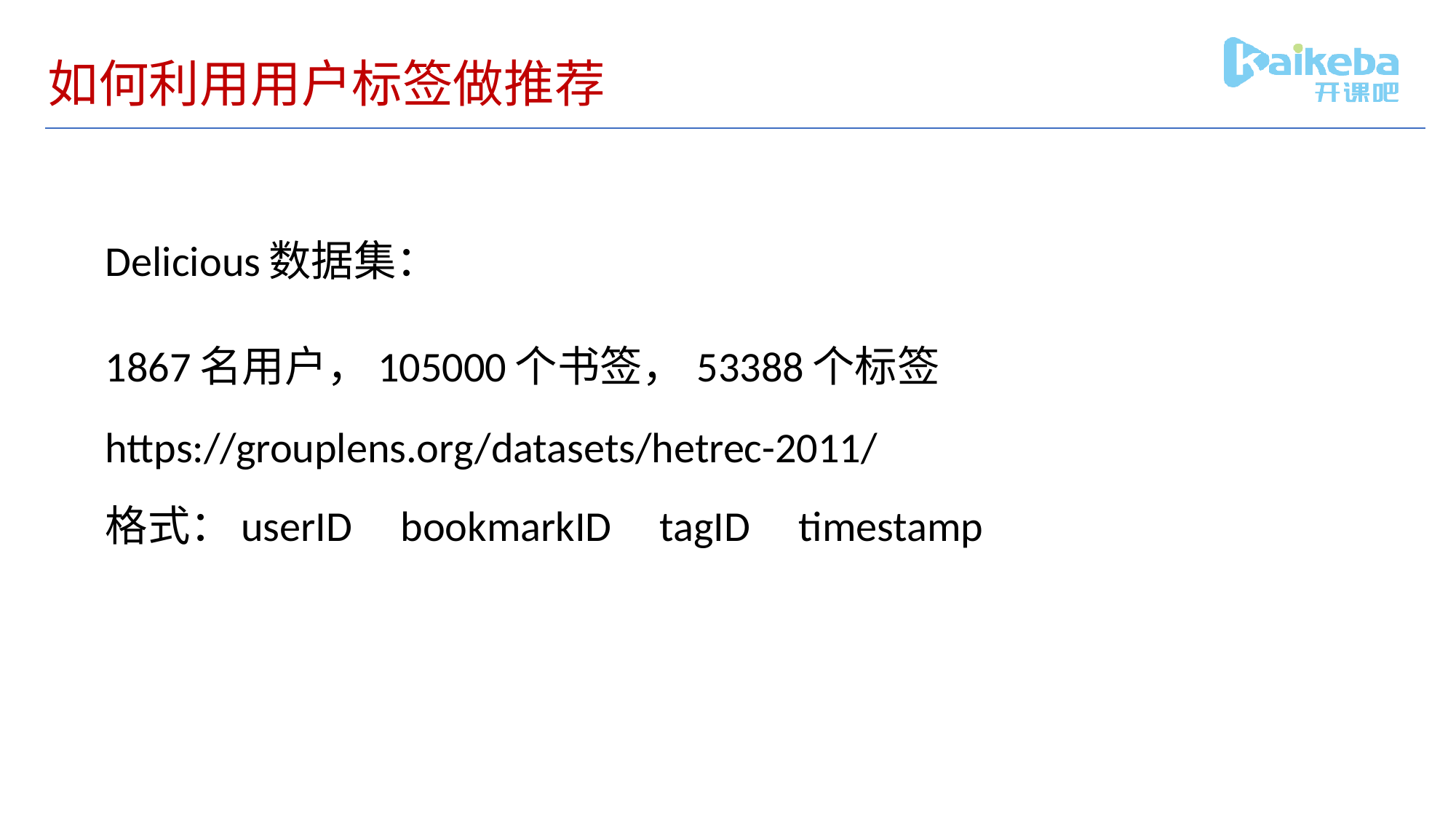

# 如何利用用户标签做推荐
Delicious数据集：
1867名用户，105000个书签，53388个标签
https://grouplens.org/datasets/hetrec-2011/
格式：userID     bookmarkID     tagID     timestamp